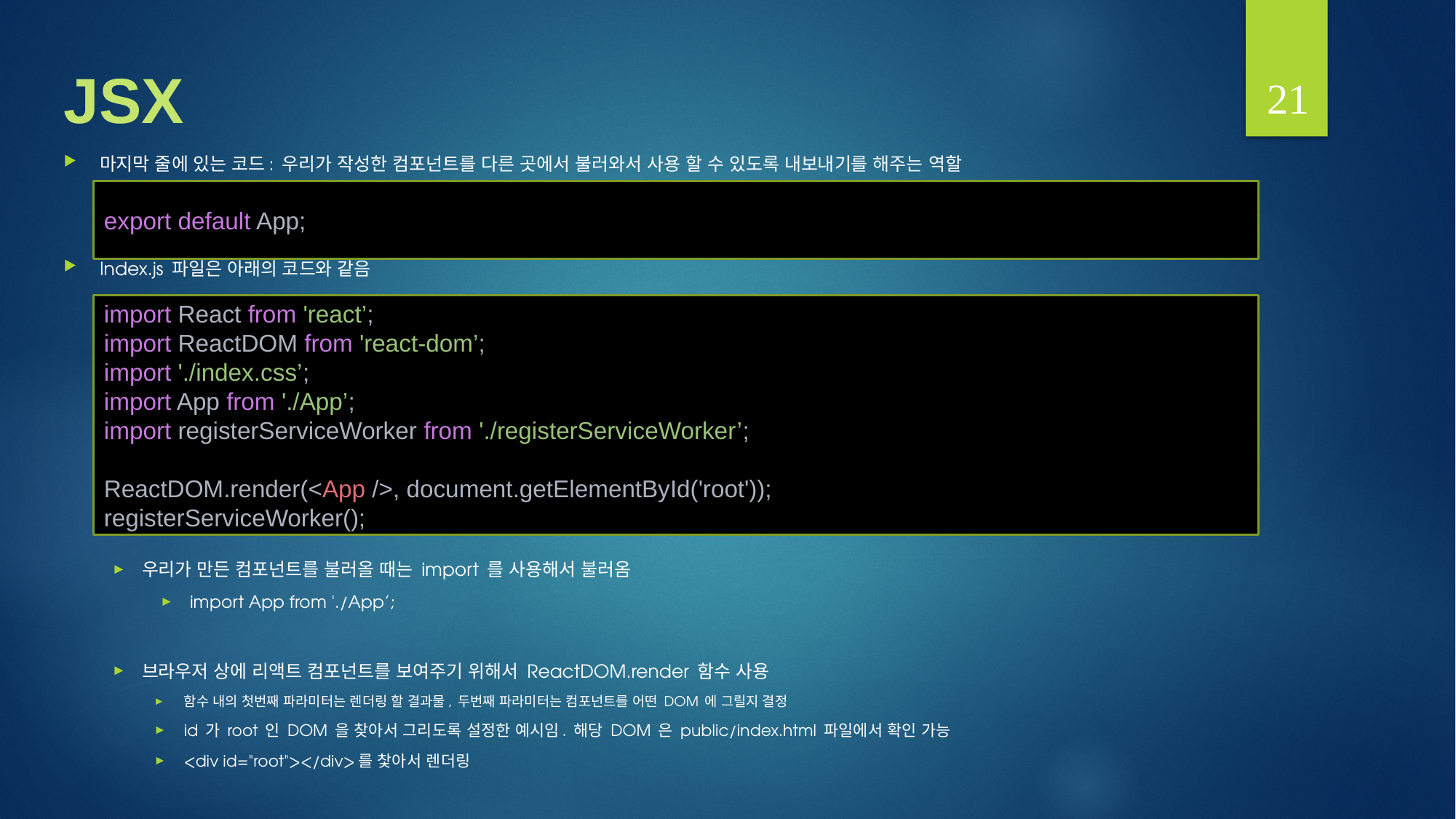

21
# JSX
마지막 줄에 있는 코드: 우리가 작성한 컴포넌트를 다른 곳에서 불러와서 사용 할 수 있도록 내보내기를 해주는 역할

Index.js 파일은 아래의 코드와 같음

우리가 만든 컴포넌트를 불러올 때는 import 를 사용해서 불러옴
import App from './App’;

브라우저 상에 리액트 컴포넌트를 보여주기 위해서 ReactDOM.render 함수 사용
함수 내의 첫번째 파라미터는 렌더링 할 결과물, 두번째 파라미터는 컴포넌트를 어떤 DOM 에 그릴지 결정
id 가 root 인 DOM 을 찾아서 그리도록 설정한 예시임. 해당 DOM 은 public/index.html 파일에서 확인 가능
<div id="root"></div>를 찿아서 렌더링

export default App;
import React from 'react’;
import ReactDOM from 'react-dom’;
import './index.css’;
import App from './App’;
import registerServiceWorker from './registerServiceWorker’;

ReactDOM.render(<App />, document.getElementById('root'));
registerServiceWorker();